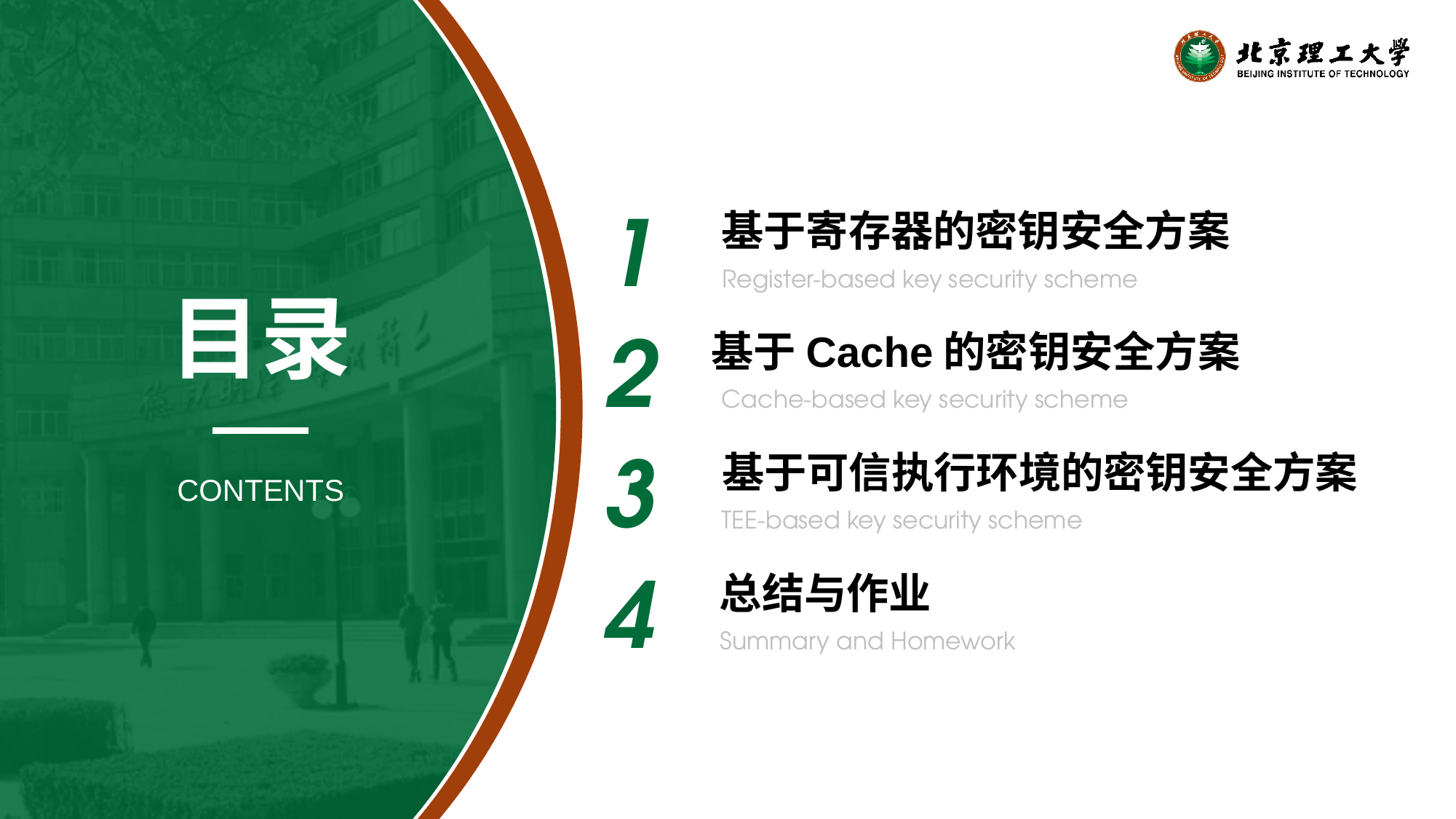

1
基于寄存器的密钥安全方案
Register-based key security scheme
2
基于Cache的密钥安全方案
Cache-based key security scheme
目录
3
基于可信执行环境的密钥安全方案
TEE-based key security scheme
CONTENTS
4
总结与作业
Summary and Homework